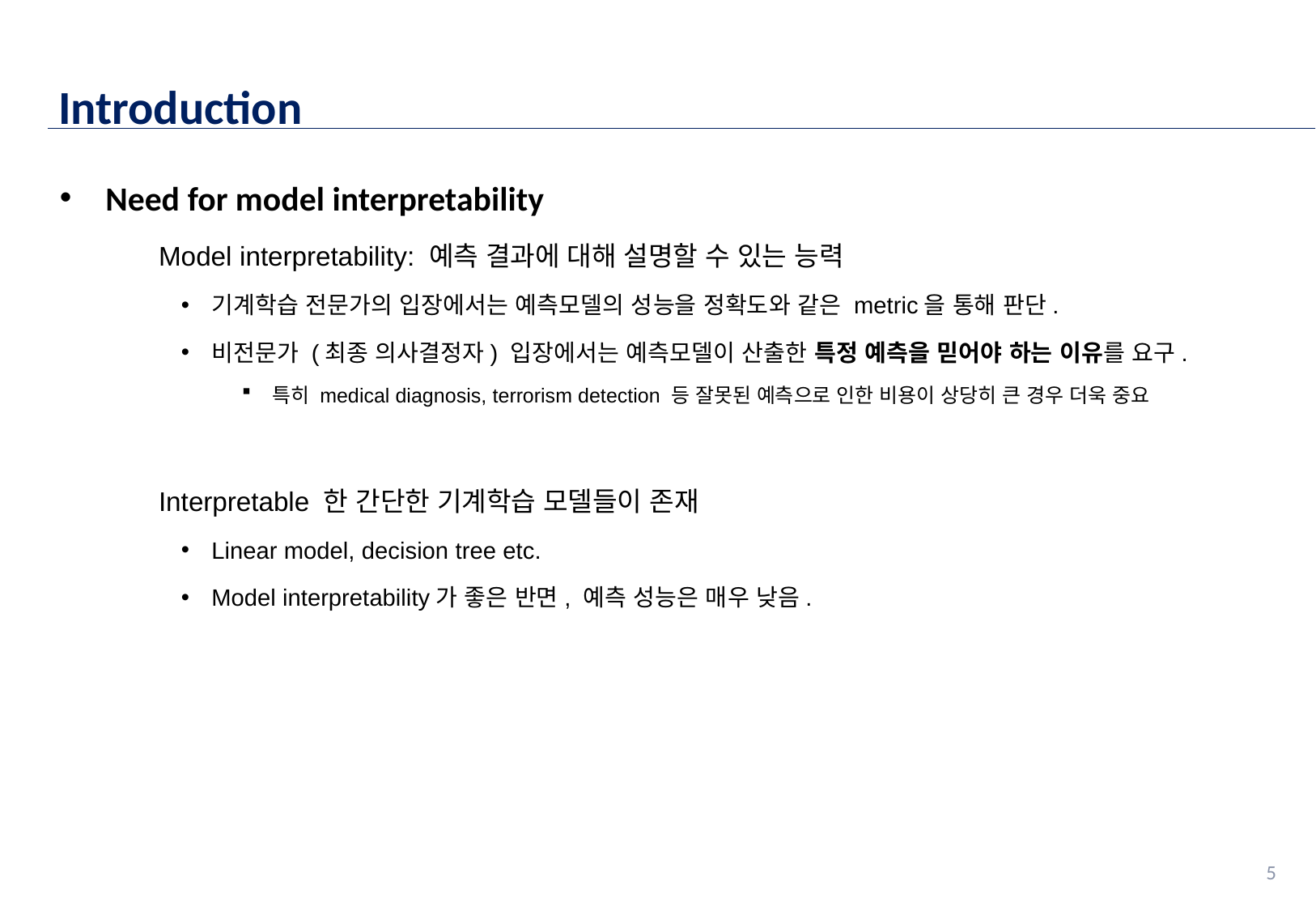

Introduction
Need for model interpretability
Model interpretability: 예측 결과에 대해 설명할 수 있는 능력
기계학습 전문가의 입장에서는 예측모델의 성능을 정확도와 같은 metric을 통해 판단.
비전문가 (최종 의사결정자) 입장에서는 예측모델이 산출한 특정 예측을 믿어야 하는 이유를 요구.
특히 medical diagnosis, terrorism detection 등 잘못된 예측으로 인한 비용이 상당히 큰 경우 더욱 중요

Interpretable 한 간단한 기계학습 모델들이 존재
Linear model, decision tree etc.
Model interpretability가 좋은 반면, 예측 성능은 매우 낮음.

5